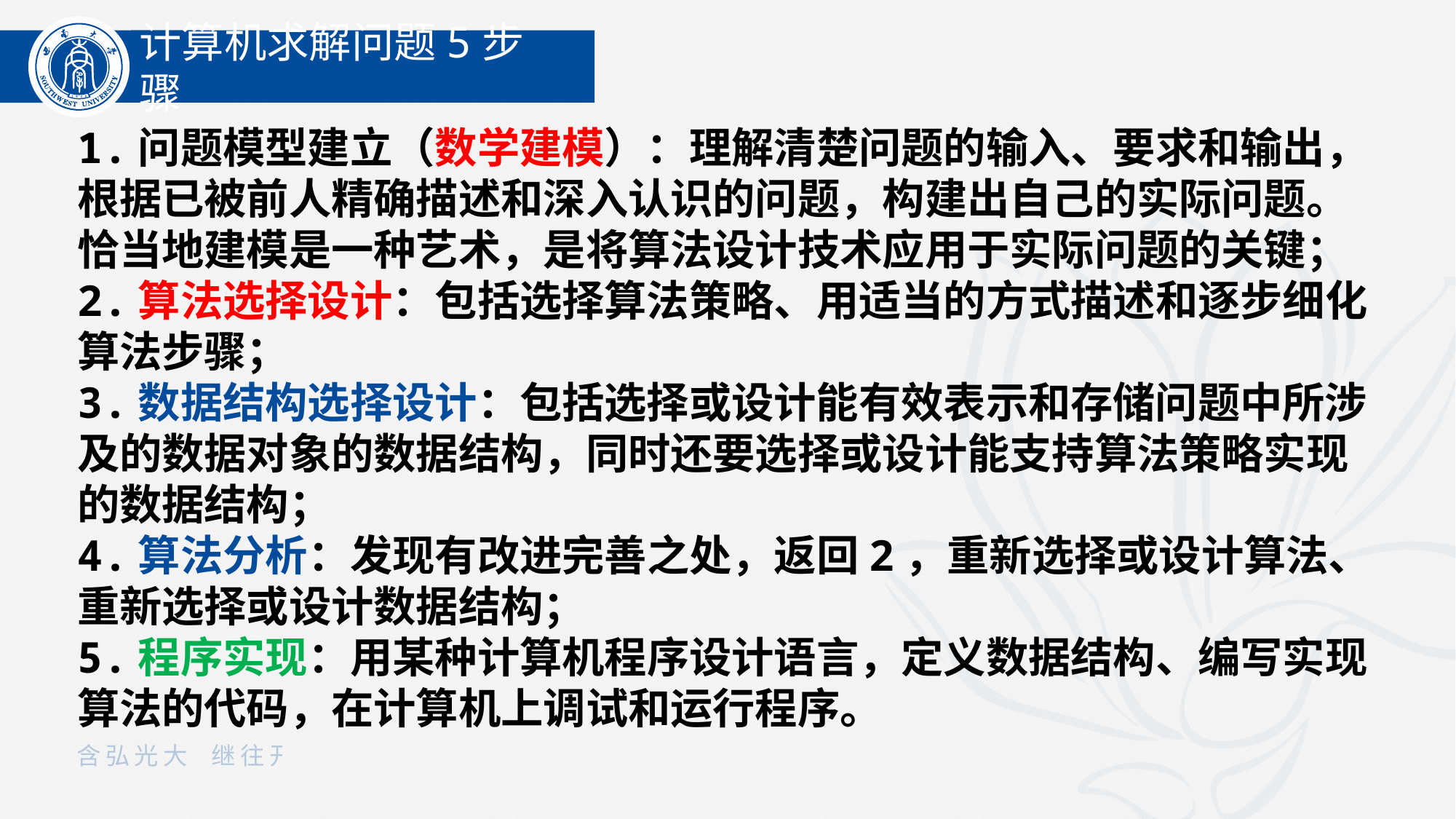

计算机求解问题5步骤
1.问题模型建立（数学建模）：理解清楚问题的输入、要求和输出，根据已被前人精确描述和深入认识的问题，构建出自己的实际问题。恰当地建模是一种艺术，是将算法设计技术应用于实际问题的关键；
2.算法选择设计：包括选择算法策略、用适当的方式描述和逐步细化算法步骤；
3.数据结构选择设计：包括选择或设计能有效表示和存储问题中所涉及的数据对象的数据结构，同时还要选择或设计能支持算法策略实现的数据结构；
4.算法分析：发现有改进完善之处，返回2，重新选择或设计算法、重新选择或设计数据结构；
5.程序实现：用某种计算机程序设计语言，定义数据结构、编写实现算法的代码，在计算机上调试和运行程序。